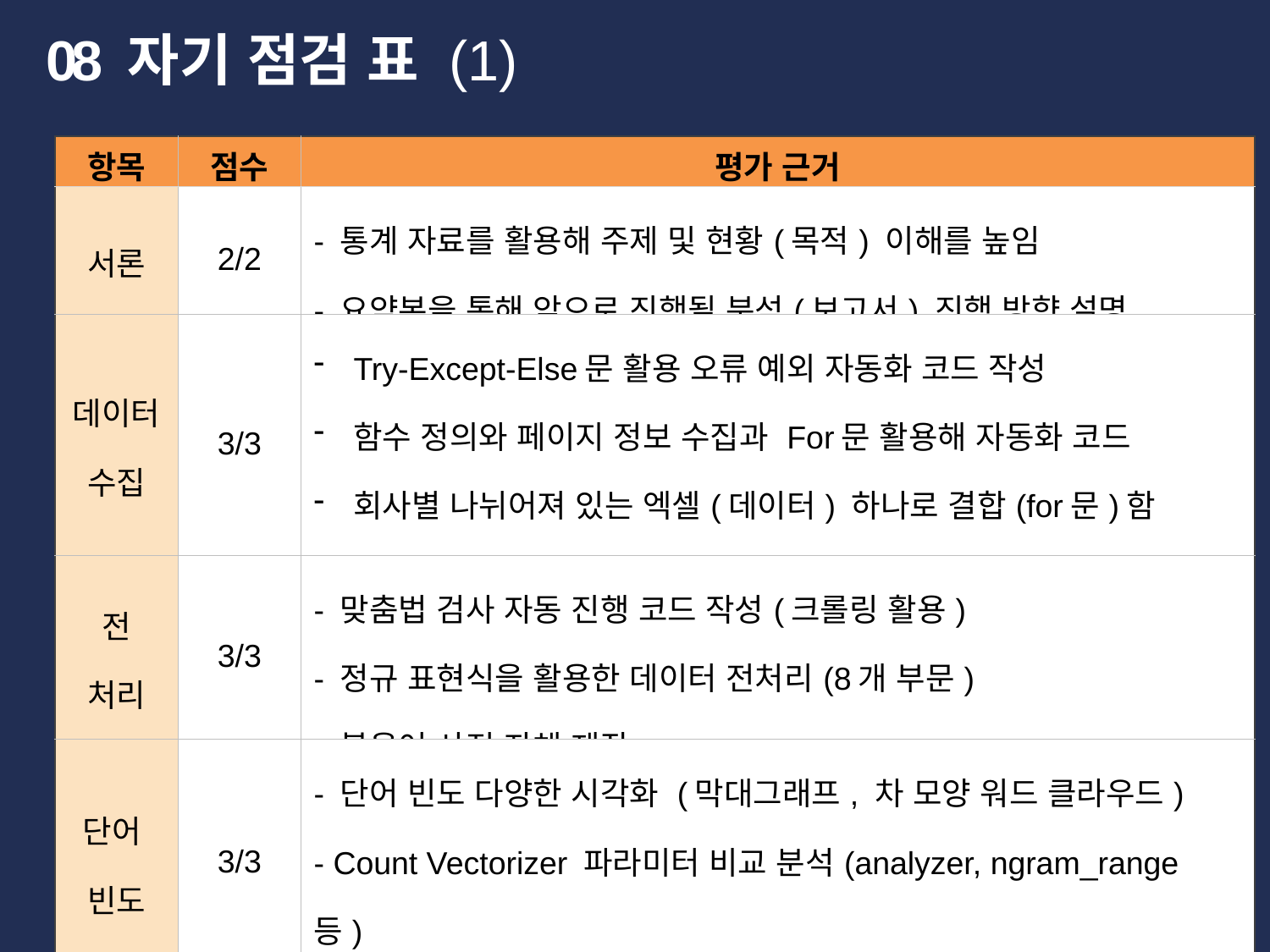

08
자기 점검 표 (1)
| 항목 | 점수 | 평가 근거 |
| --- | --- | --- |
| 서론 | 2/2 | - 통계 자료를 활용해 주제 및 현황(목적) 이해를 높임 - 요약본을 통해 앞으로 진행될 분석(보고서) 진행 방향 설명 |
| 데이터 수집 | 3/3 | Try-Except-Else문 활용 오류 예외 자동화 코드 작성 함수 정의와 페이지 정보 수집과 For문 활용해 자동화 코드 회사별 나뉘어져 있는 엑셀(데이터) 하나로 결합(for문)함 데이터 수집 진행상황 표시 및 수집 완료 시 자동 엑셀 저장 |
| 전 처리 | 3/3 | - 맞춤법 검사 자동 진행 코드 작성(크롤링 활용) - 정규 표현식을 활용한 데이터 전처리(8개 부문) - 불용어 사전 자체 제작 |
| 단어 빈도 | 3/3 | - 단어 빈도 다양한 시각화 (막대그래프, 차 모양 워드 클라우드) - Count Vectorizer 파라미터 비교 분석(analyzer, ngram\_range 등) - Hashing Vectorizer 활용 도전 |